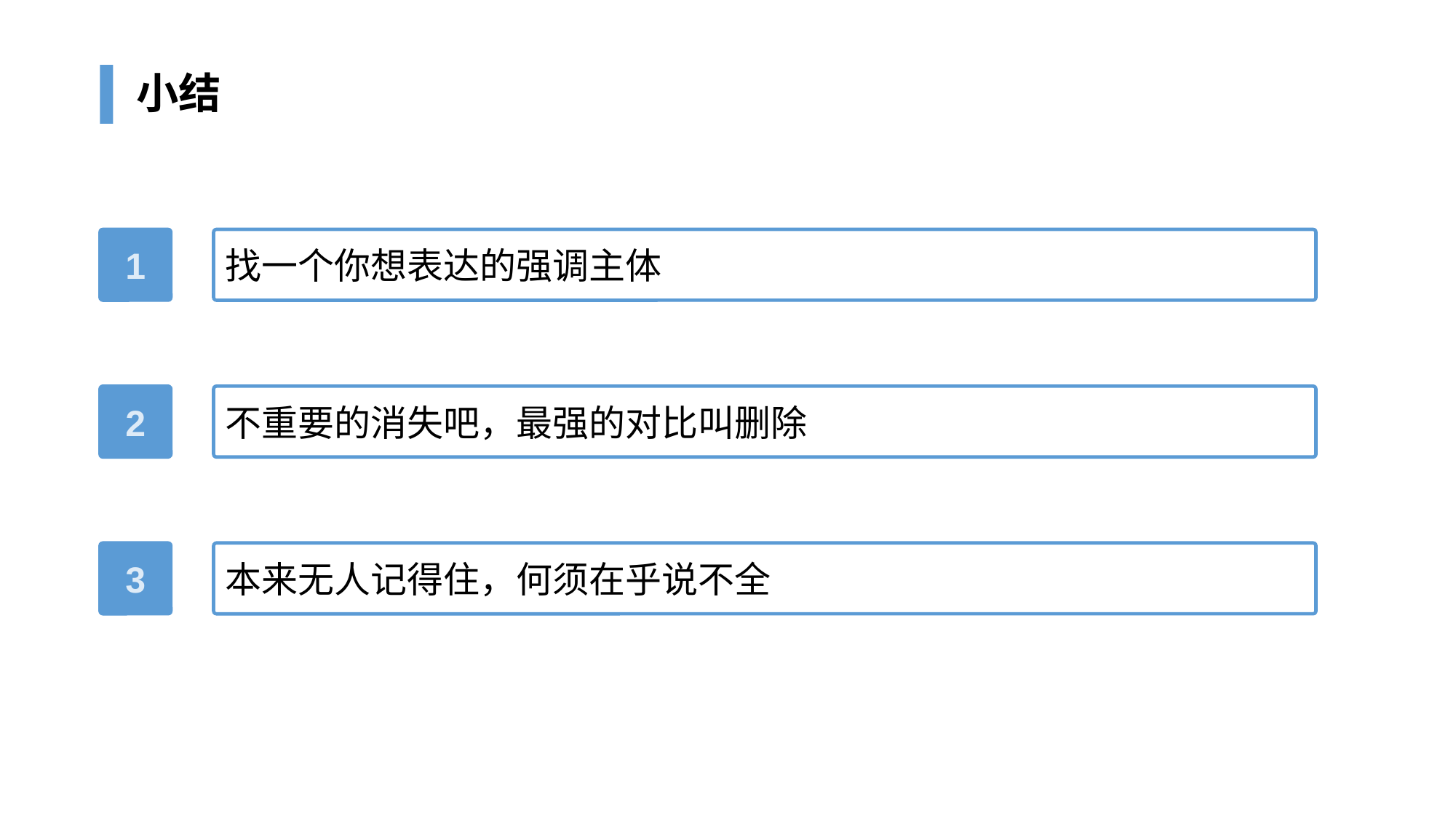

# 小结
1
找一个你想表达的强调主体
2
不重要的消失吧，最强的对比叫删除
3
本来无人记得住，何须在乎说不全